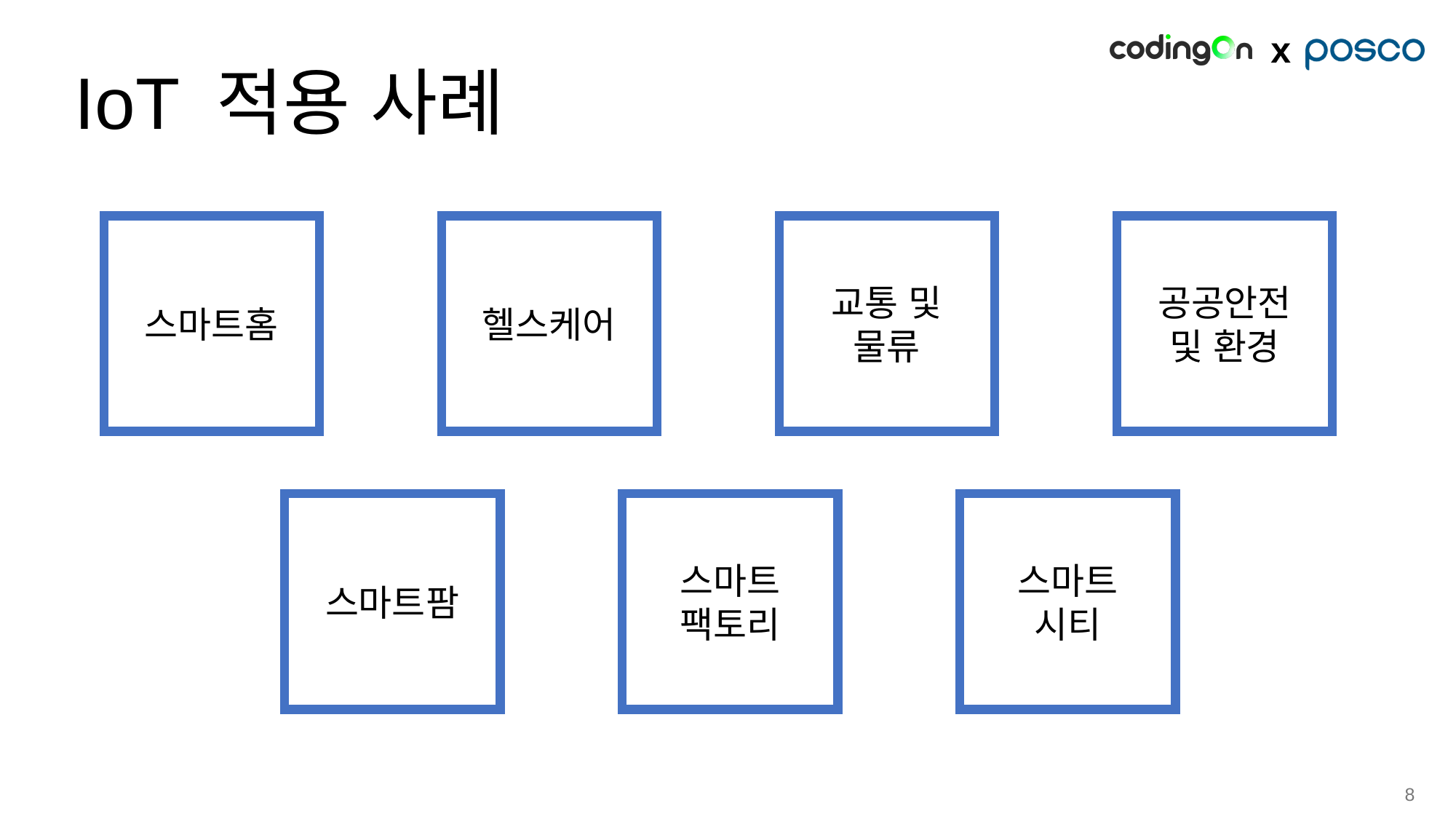

# IoT 적용 사례
스마트홈
헬스케어
교통 및
물류
공공안전
및 환경
스마트팜
스마트
팩토리
스마트
시티
8